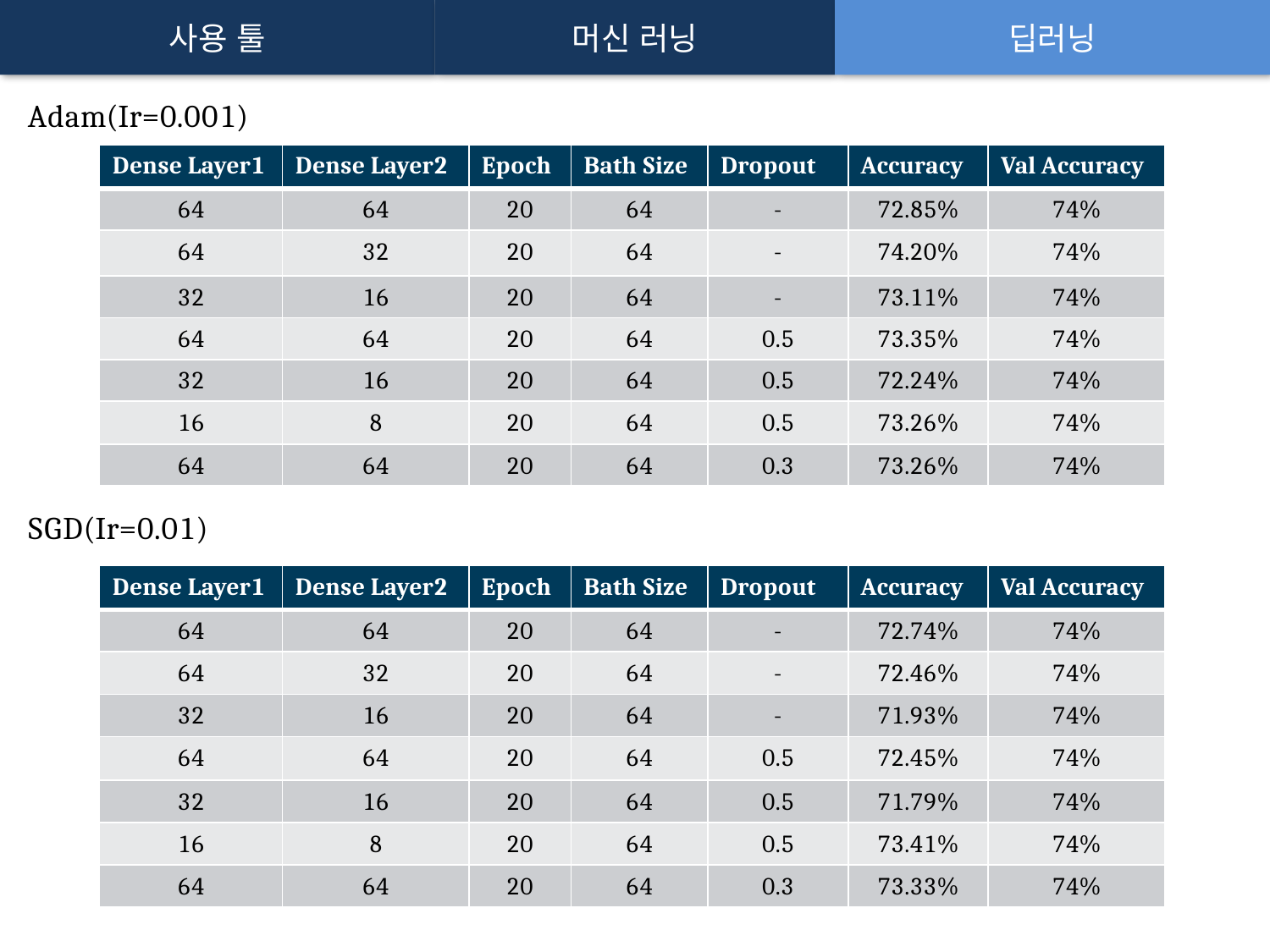

사용 툴
머신 러닝
딥러닝
Adam(Ir=0.001)
| Dense Layer1 | Dense Layer2 | Epoch | Bath Size | Dropout | Accuracy | Val Accuracy |
| --- | --- | --- | --- | --- | --- | --- |
| 64 | 64 | 20 | 64 | - | 72.85% | 74% |
| 64 | 32 | 20 | 64 | - | 74.20% | 74% |
| 32 | 16 | 20 | 64 | - | 73.11% | 74% |
| 64 | 64 | 20 | 64 | 0.5 | 73.35% | 74% |
| 32 | 16 | 20 | 64 | 0.5 | 72.24% | 74% |
| 16 | 8 | 20 | 64 | 0.5 | 73.26% | 74% |
| 64 | 64 | 20 | 64 | 0.3 | 73.26% | 74% |
SGD(Ir=0.01)
| Dense Layer1 | Dense Layer2 | Epoch | Bath Size | Dropout | Accuracy | Val Accuracy |
| --- | --- | --- | --- | --- | --- | --- |
| 64 | 64 | 20 | 64 | - | 72.74% | 74% |
| 64 | 32 | 20 | 64 | - | 72.46% | 74% |
| 32 | 16 | 20 | 64 | - | 71.93% | 74% |
| 64 | 64 | 20 | 64 | 0.5 | 72.45% | 74% |
| 32 | 16 | 20 | 64 | 0.5 | 71.79% | 74% |
| 16 | 8 | 20 | 64 | 0.5 | 73.41% | 74% |
| 64 | 64 | 20 | 64 | 0.3 | 73.33% | 74% |